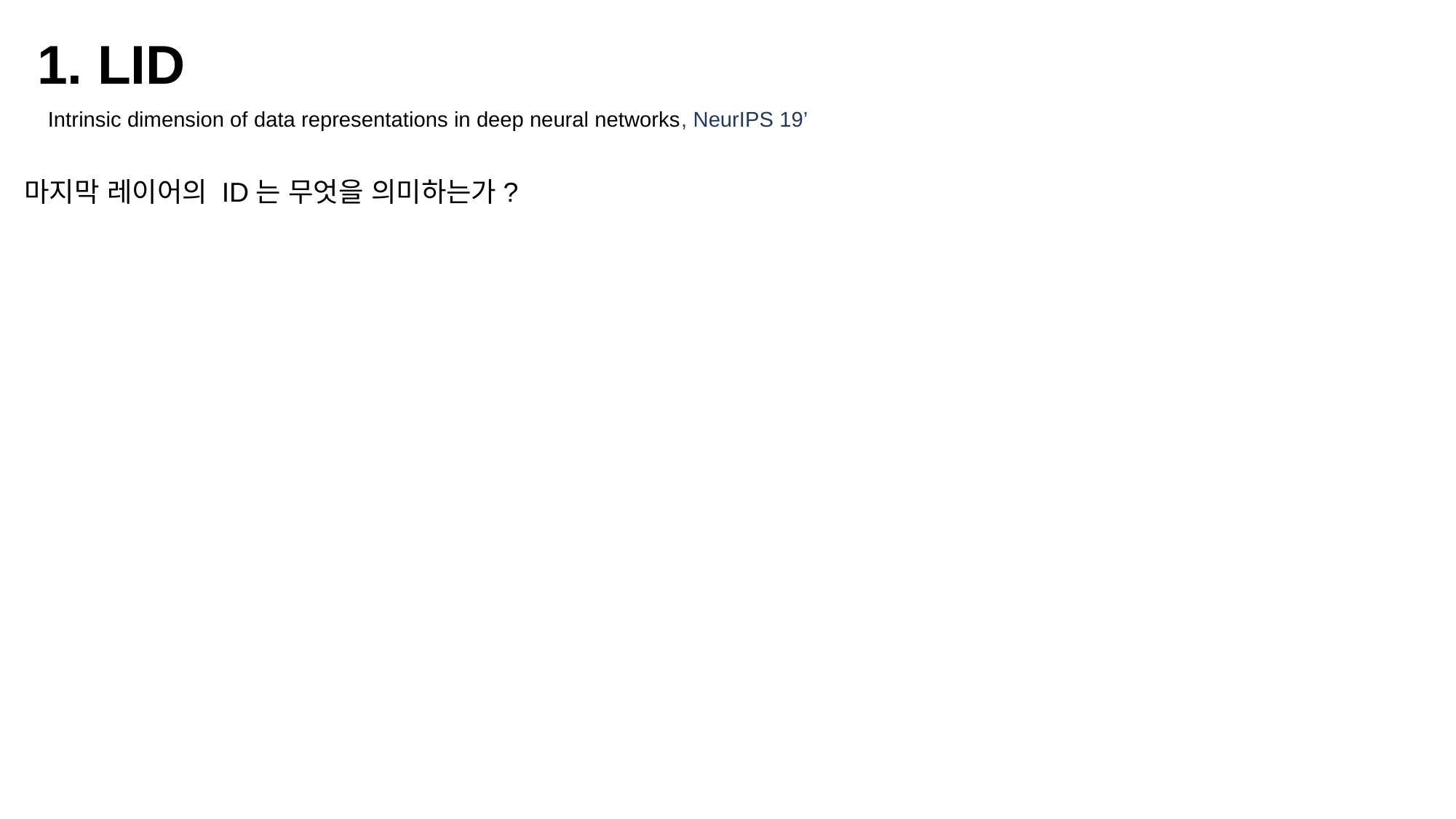

1. LID
Intrinsic dimension of data representations in deep neural networks, NeurIPS 19’
마지막 레이어의 ID는 무엇을 의미하는가?